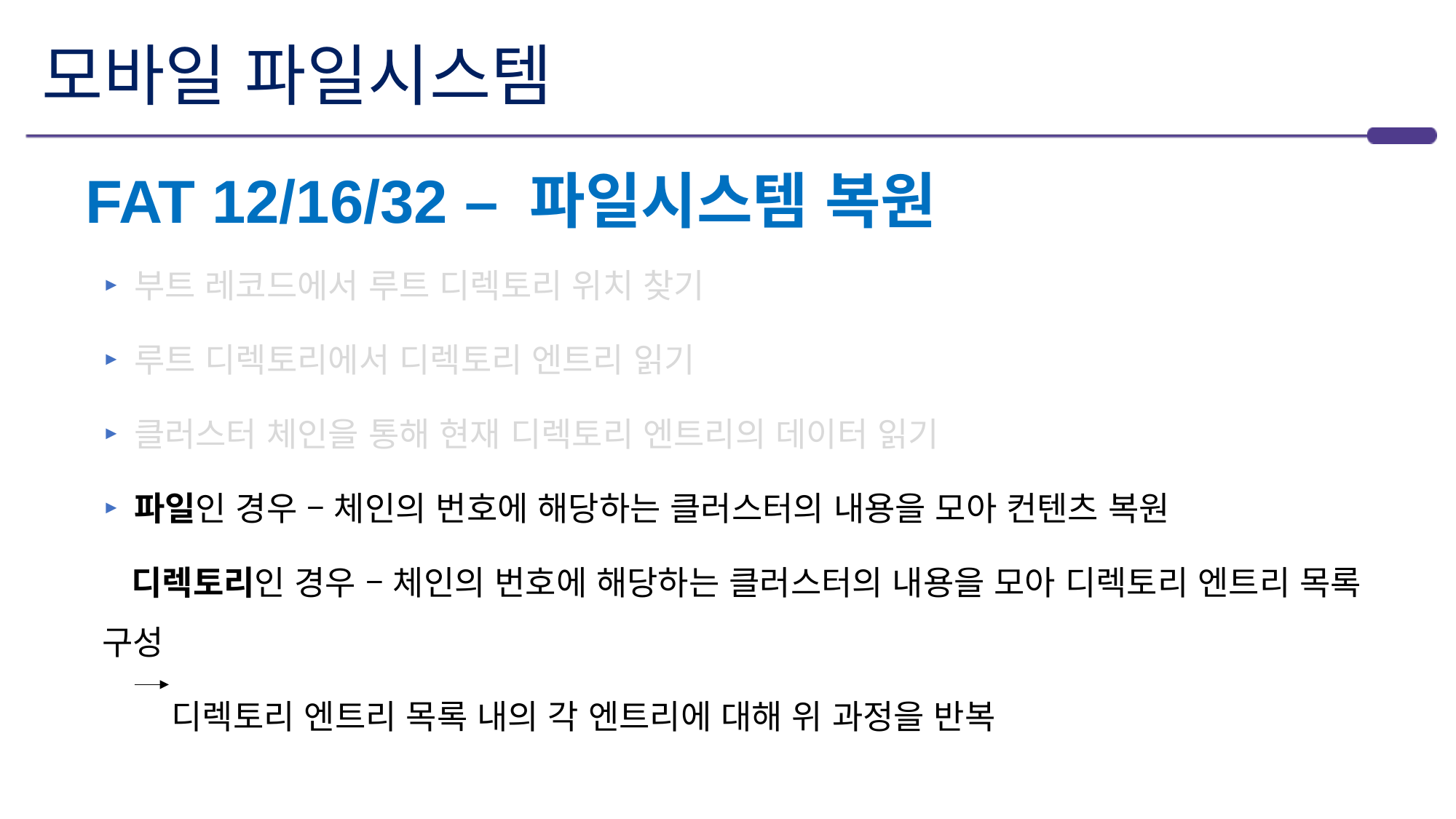

# 모바일 파일시스템
FAT 12/16/32 – 파일시스템 복원
부트 레코드에서 루트 디렉토리 위치 찾기
루트 디렉토리에서 디렉토리 엔트리 읽기
클러스터 체인을 통해 현재 디렉토리 엔트리의 데이터 읽기
파일인 경우 – 체인의 번호에 해당하는 클러스터의 내용을 모아 컨텐츠 복원
디렉토리인 경우 – 체인의 번호에 해당하는 클러스터의 내용을 모아 디렉토리 엔트리 목록 구성
디렉토리 엔트리 목록 내의 각 엔트리에 대해 위 과정을 반복